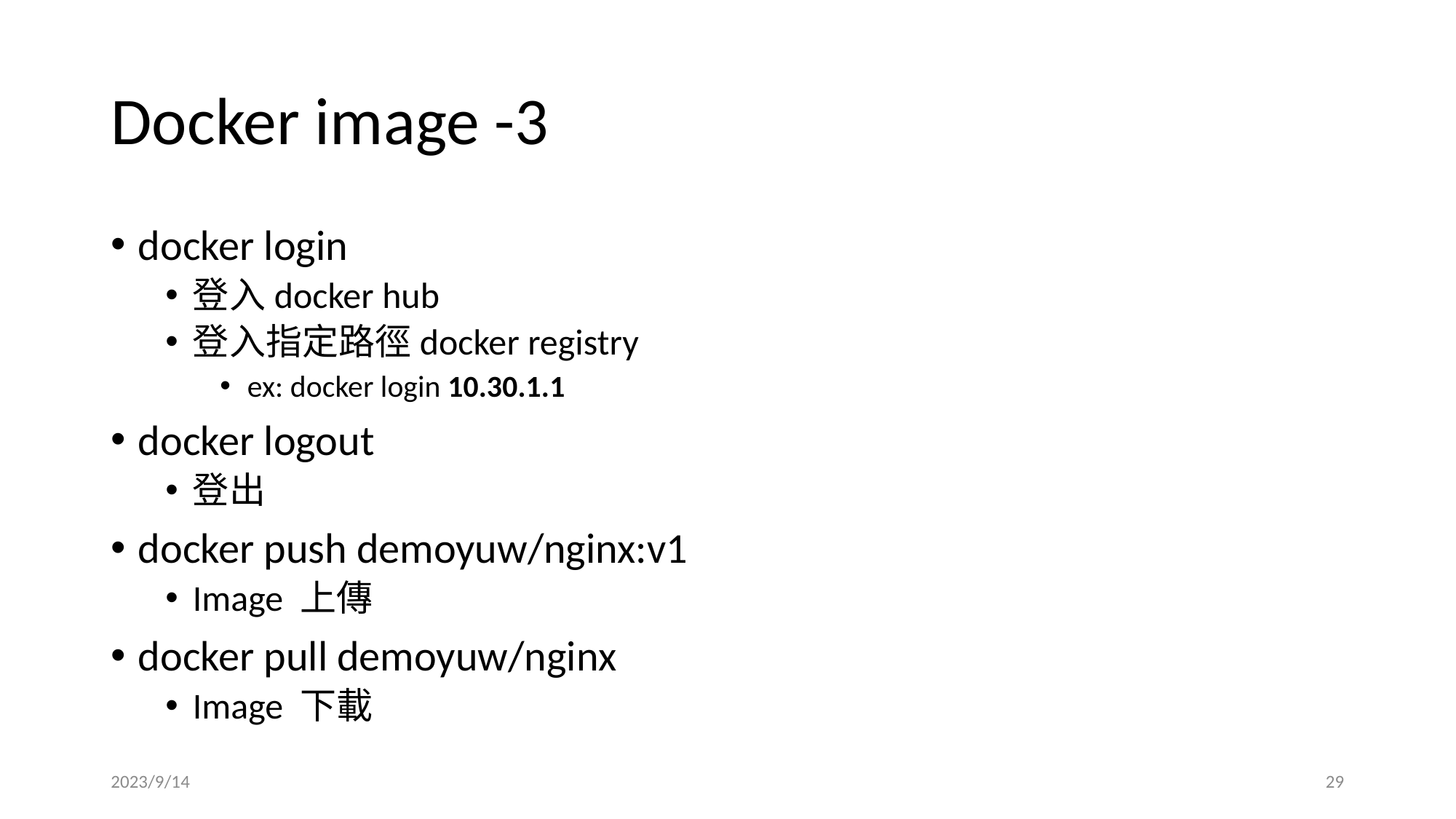

# Docker image -3
docker login
登入docker hub
登入指定路徑docker registry
ex: docker login 10.30.1.1
docker logout
登出
docker push demoyuw/nginx:v1
Image 上傳
docker pull demoyuw/nginx
Image 下載
2023/9/14
29